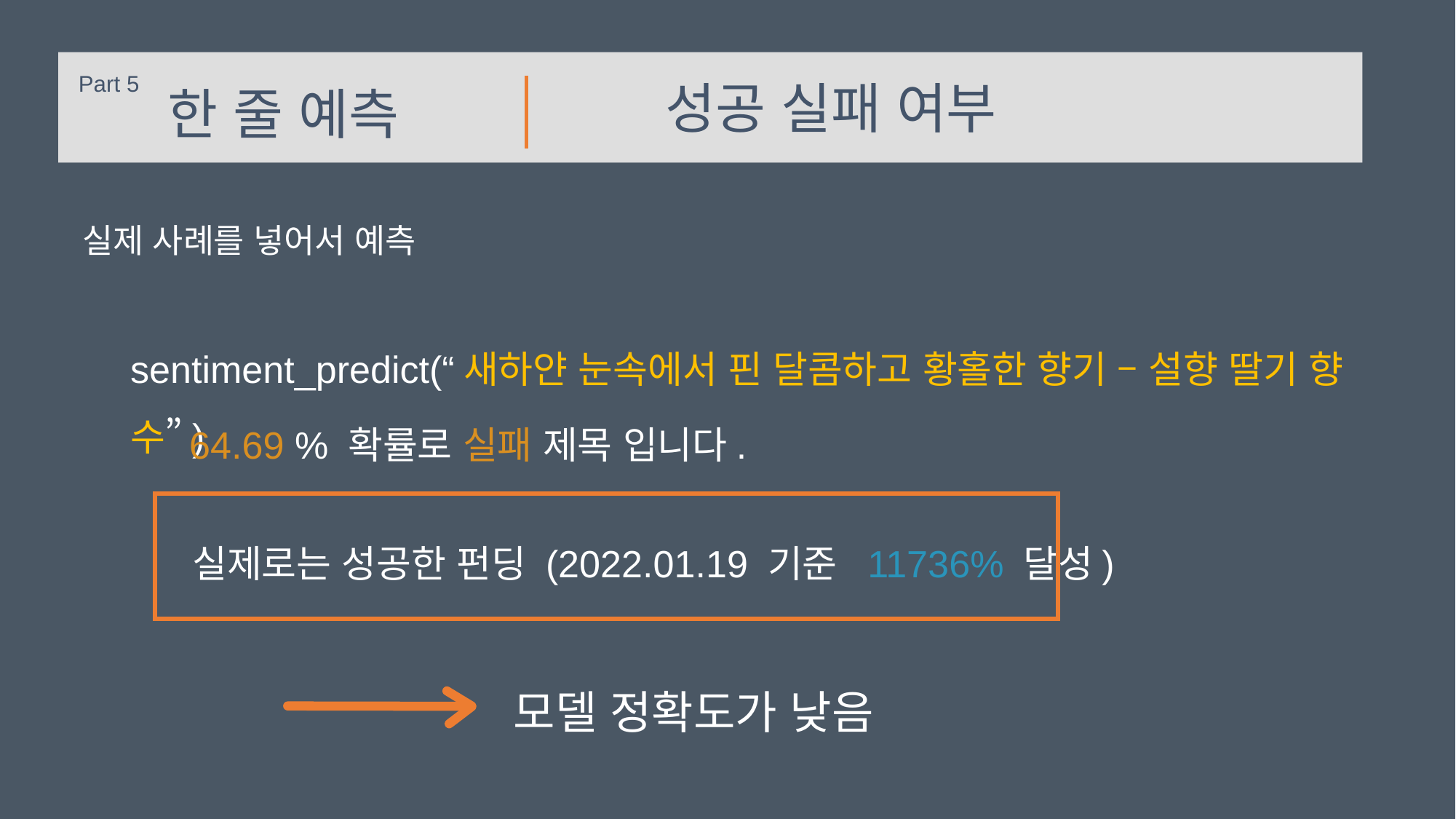

Part 5
  성공 실패 여부
  한 줄 예측
실제 사례를 넣어서 예측

sentiment_predict(“새하얀 눈속에서 핀 달콤하고 황홀한 향기 – 설향 딸기 향수”)
64.69 % 확률로 실패 제목 입니다.

실제로는 성공한 펀딩 (2022.01.19 기준  11736% 달성)
모델 정확도가 낮음